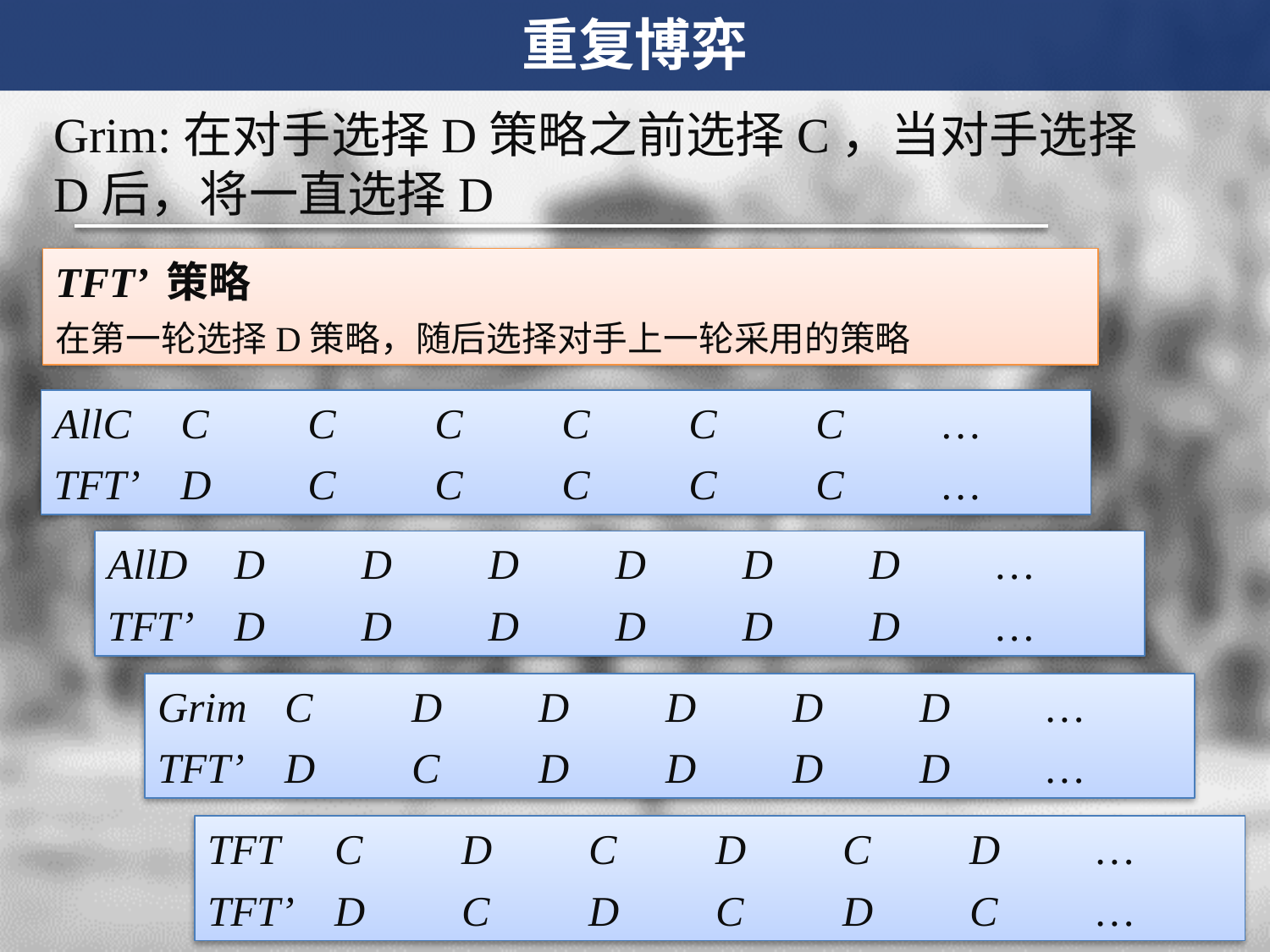

重复博弈

Grim:在对手选择D策略之前选择C，当对手选择D后，将一直选择D
TFT’ 策略
在第一轮选择D策略，随后选择对手上一轮采用的策略
AllC	C	C	C	C	C	C 	…
TFT’	D	C	C	C	C	C	…
AllD	D	D	D	D	D	D 	…
TFT’	D	D	D	D	D	D	…
Grim	C	D	D	D	D	D 	…
TFT’	D	C	D	D	D	D	…
TFT	C	D	C	D	C	D 	…
TFT’	D	C	D	C	D	C	…